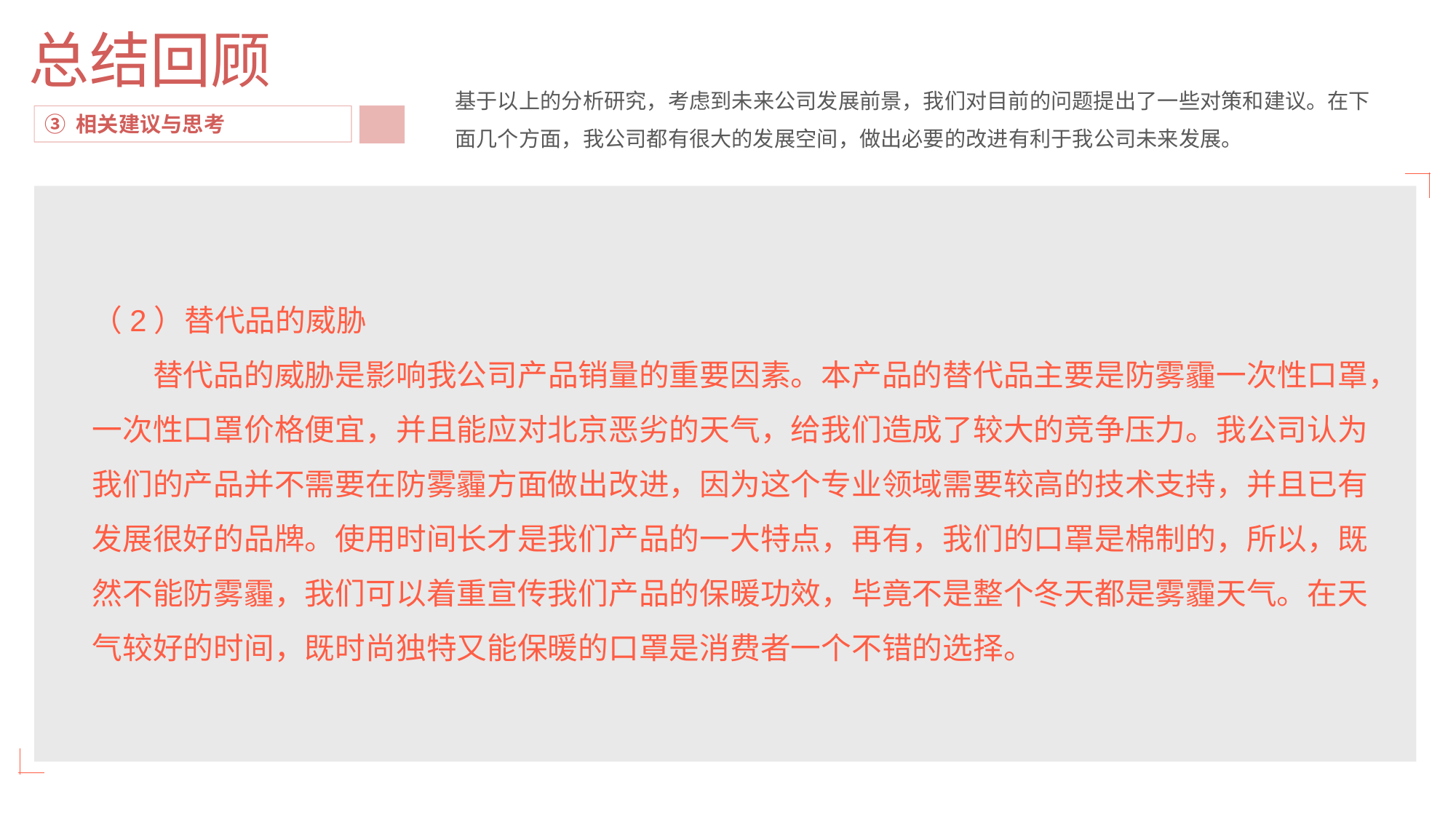

总结回顾
基于以上的分析研究，考虑到未来公司发展前景，我们对目前的问题提出了一些对策和建议。在下面几个方面，我公司都有很大的发展空间，做出必要的改进有利于我公司未来发展。

③ 相关建议与思考

（2）替代品的威胁
　　替代品的威胁是影响我公司产品销量的重要因素。本产品的替代品主要是防雾霾一次性口罩，一次性口罩价格便宜，并且能应对北京恶劣的天气，给我们造成了较大的竞争压力。我公司认为我们的产品并不需要在防雾霾方面做出改进，因为这个专业领域需要较高的技术支持，并且已有发展很好的品牌。使用时间长才是我们产品的一大特点，再有，我们的口罩是棉制的，所以，既然不能防雾霾，我们可以着重宣传我们产品的保暖功效，毕竟不是整个冬天都是雾霾天气。在天气较好的时间，既时尚独特又能保暖的口罩是消费者一个不错的选择。